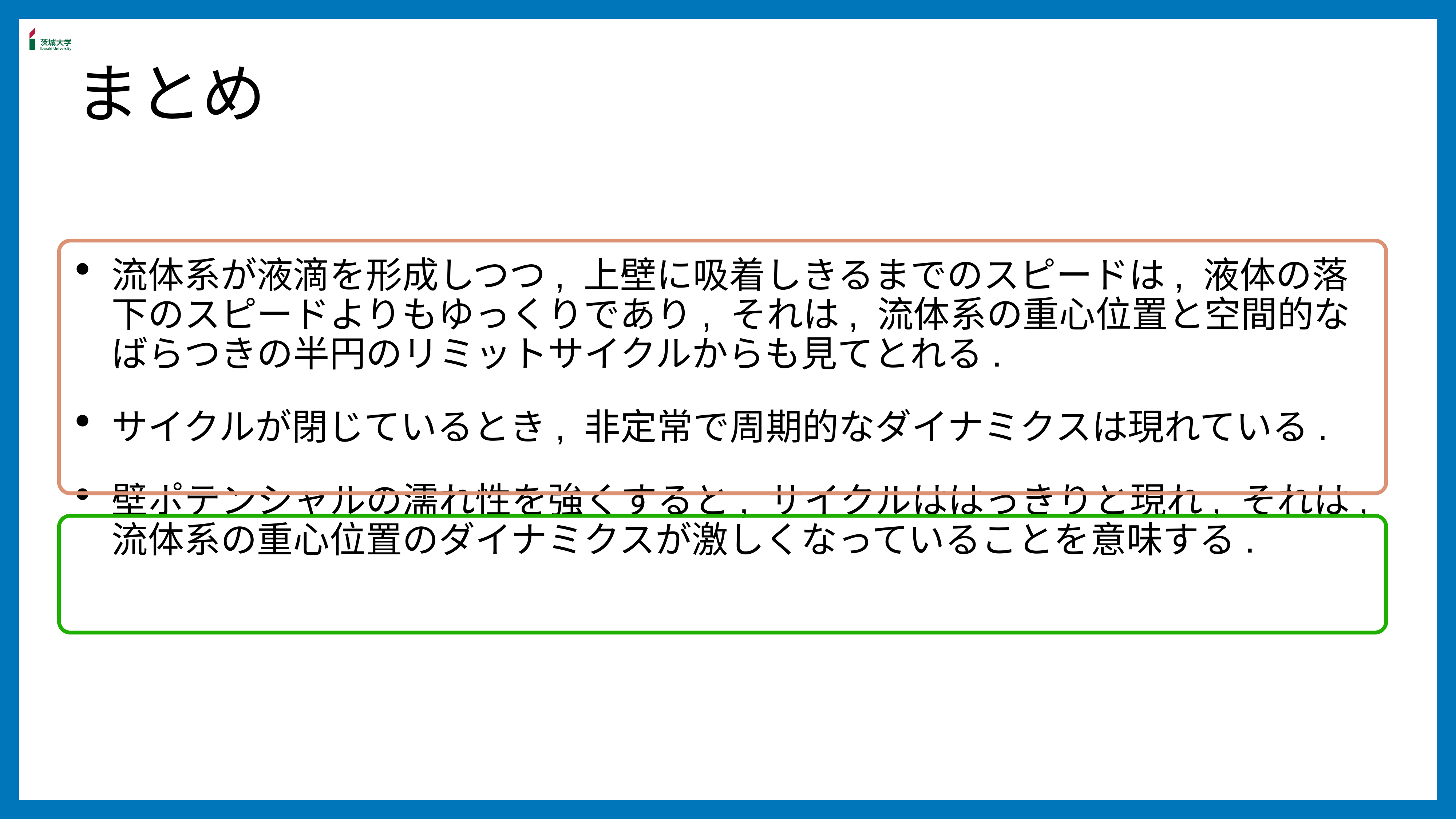

# まとめ

流体系が液滴を形成しつつ, 上壁に吸着しきるまでのスピードは, 液体の落下のスピードよりもゆっくりであり, それは, 流体系の重心位置と空間的なばらつきの半円のリミットサイクルからも見てとれる.
サイクルが閉じているとき, 非定常で周期的なダイナミクスは現れている.
壁ポテンシャルの濡れ性を強くすると, サイクルははっきりと現れ, それは, 流体系の重心位置のダイナミクスが激しくなっていることを意味する.

48